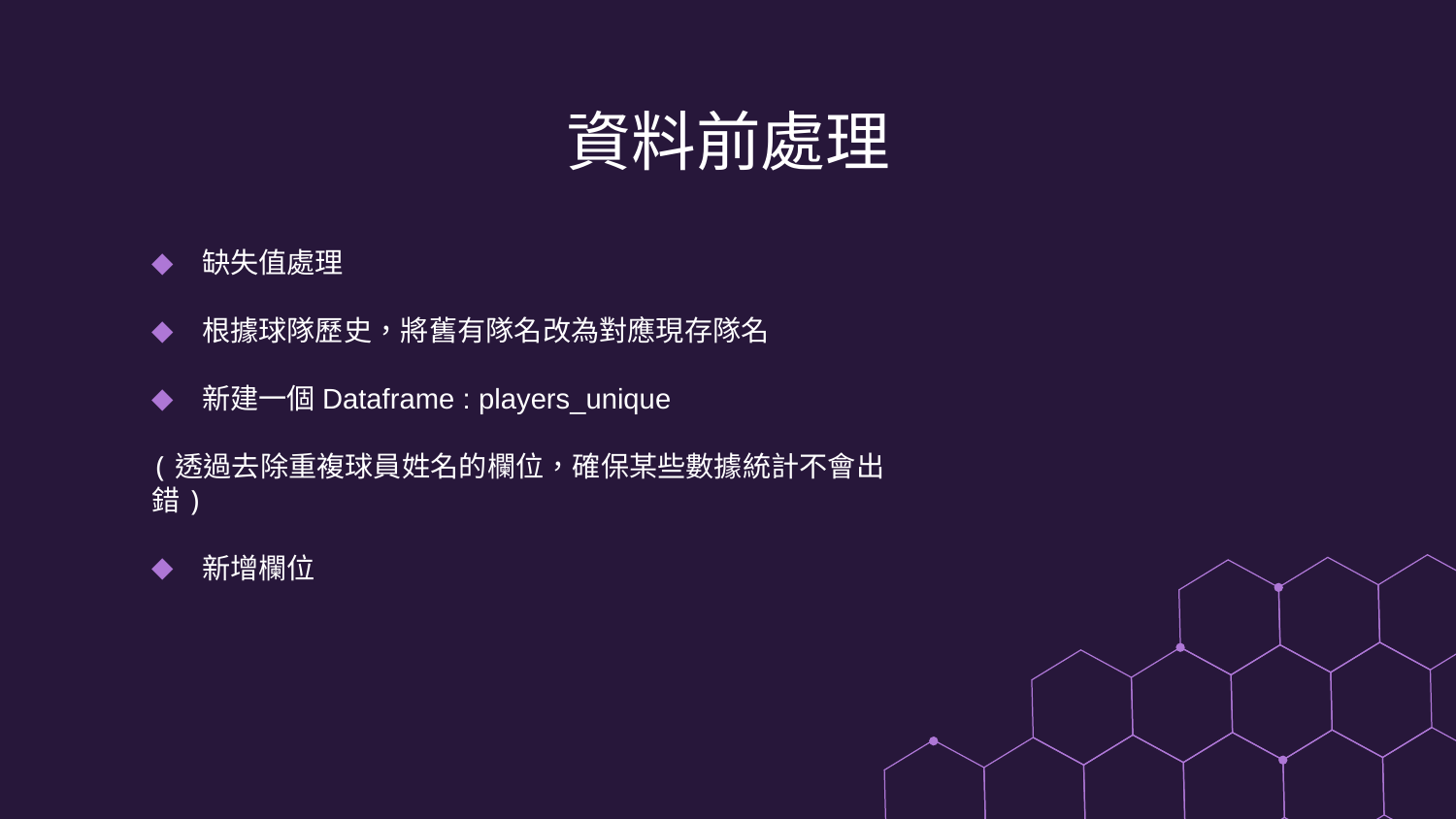

# 資料前處理
缺失值處理

根據球隊歷史，將舊有隊名改為對應現存隊名

新建一個Dataframe : players_unique

(透過去除重複球員姓名的欄位，確保某些數據統計不會出錯)

新增欄位